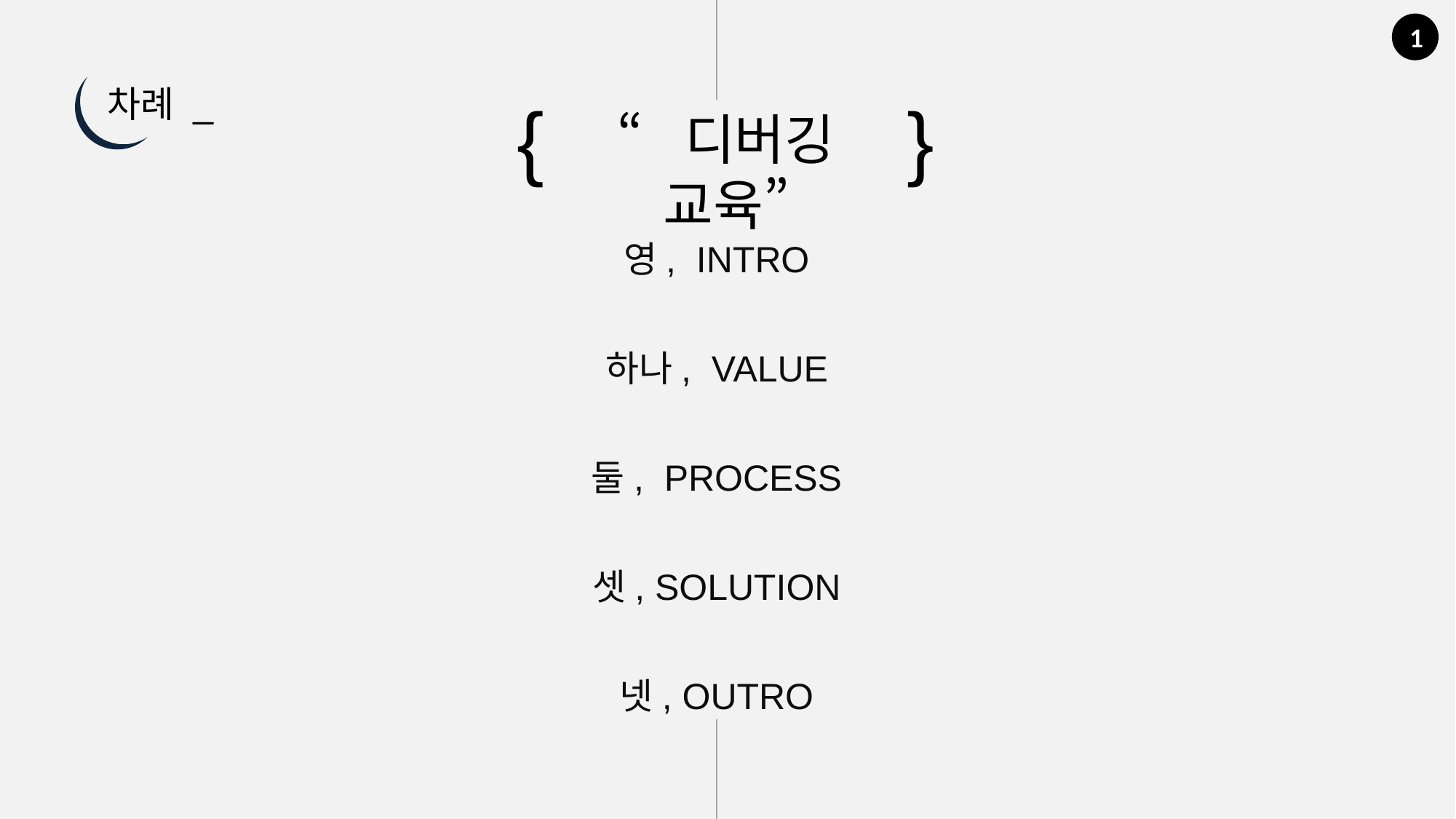

1
차례 _

{                }
“디버깅 교육”
영,  INTRO
하나,  VALUE
둘,  PROCESS
셋, SOLUTION
넷, OUTRO